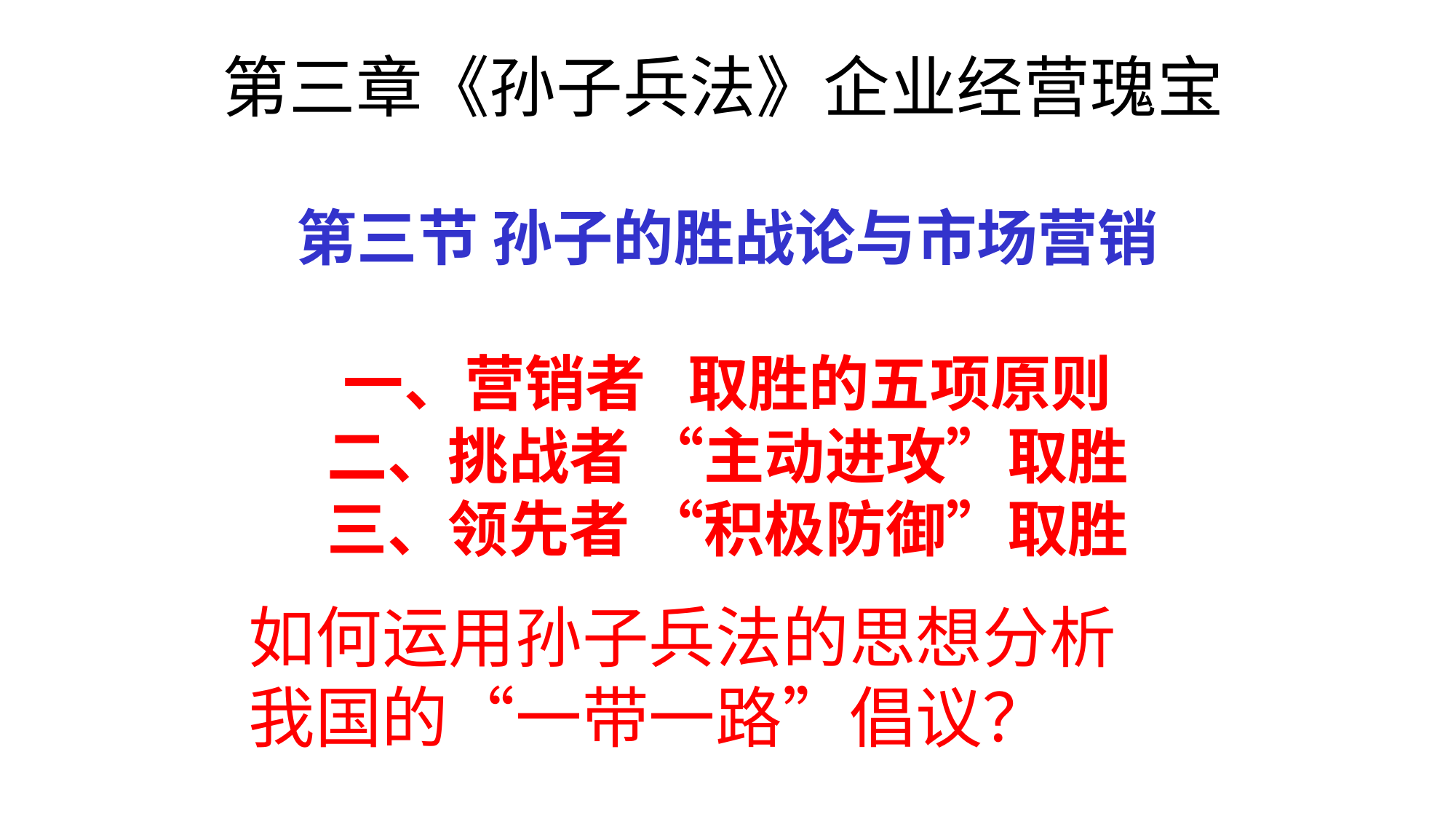

第三章《孙子兵法》企业经营瑰宝
第三节 孙子的胜战论与市场营销

一、营销者   取胜的五项原则
二、挑战者 “主动进攻”取胜
三、领先者 “积极防御”取胜

如何运用孙子兵法的思想分析我国的“一带一路”倡议？